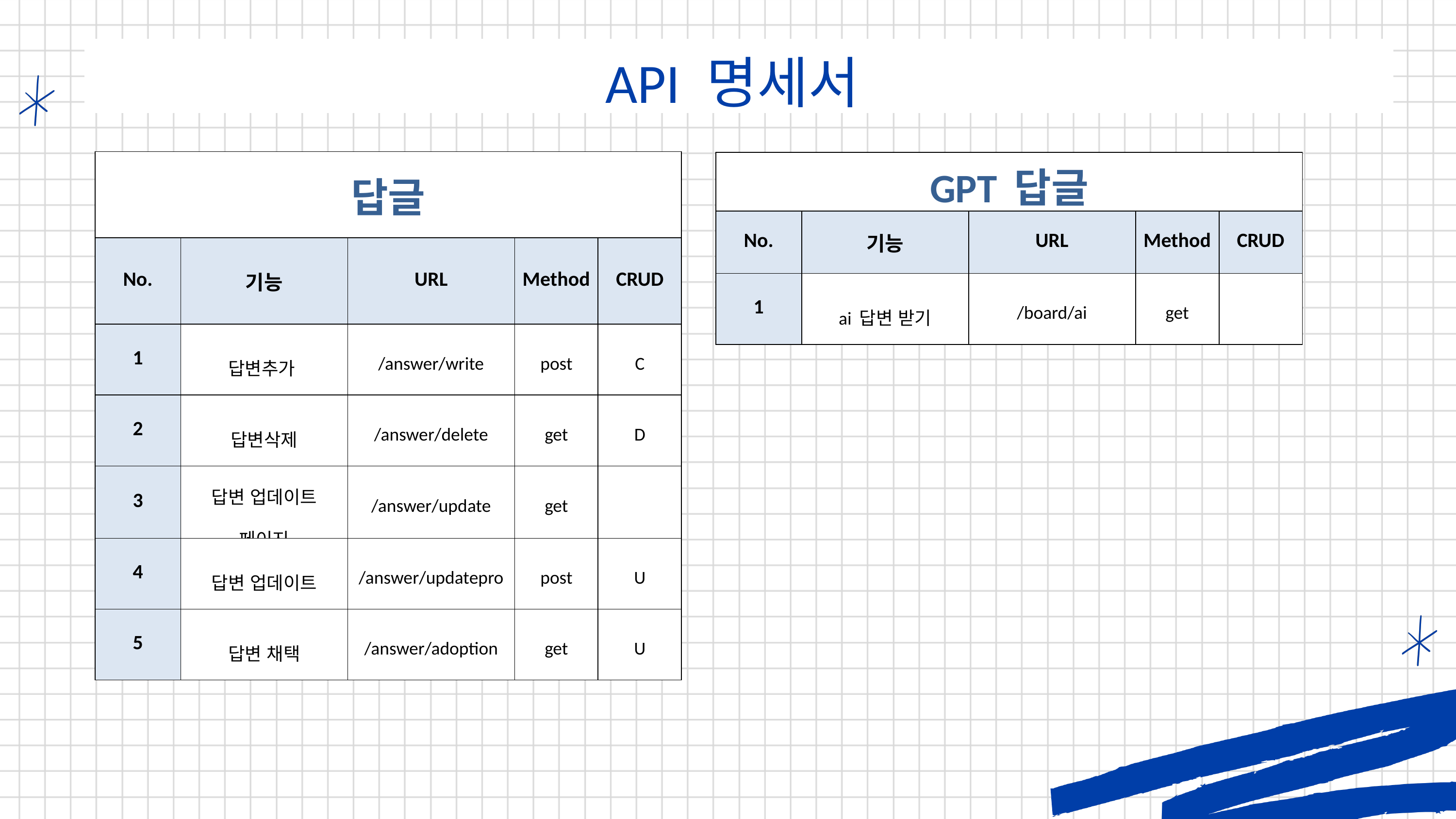

API 명세서

| 답글 |  |  |  |  |
| --- | --- | --- | --- | --- |
| No. | 기능 | URL | Method | CRUD |
| 1 | 답변추가 | /answer/write | post | C |
| 2 | 답변삭제 | /answer/delete | get | D |
| 3 | 답변 업데이트 페이지 | /answer/update | get |  |
| 4 | 답변 업데이트 | /answer/updatepro | post | U |
| 5 | 답변 채택 | /answer/adoption | get | U |
| GPT 답글 |  |  |  |  |
| --- | --- | --- | --- | --- |
| No. | 기능 | URL | Method | CRUD |
| 1 | ai 답변 받기 | /board/ai | get |  |